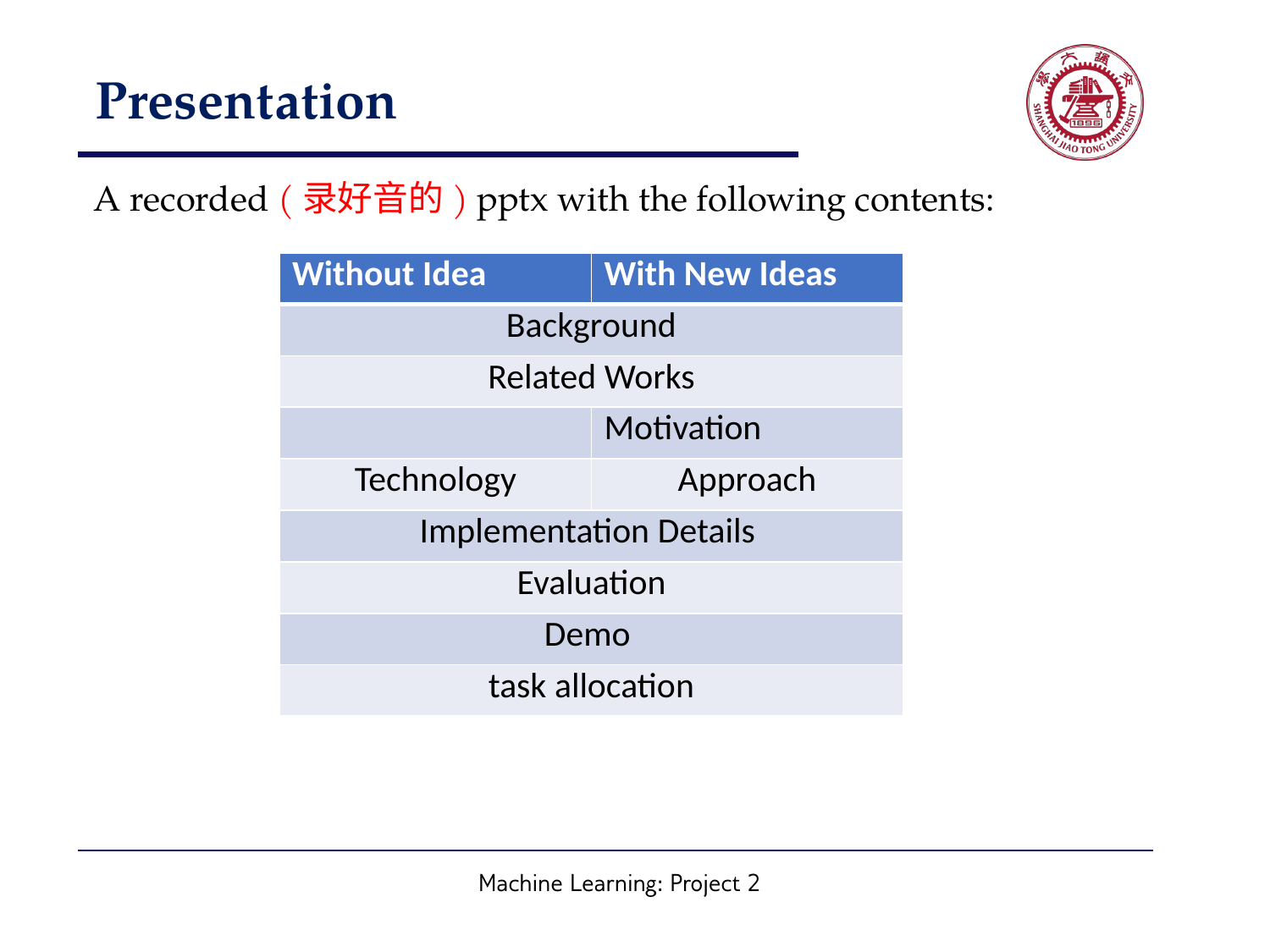

# Presentation
A recorded (录好音的) pptx with the following contents:

| Without Idea | With New Ideas |
| --- | --- |
| Background |  |
| Related Works |  |
|  | Motivation |
| Technology | Approach |
| Implementation Details |  |
| Evaluation |  |
| Demo |  |
| task allocation |  |
10